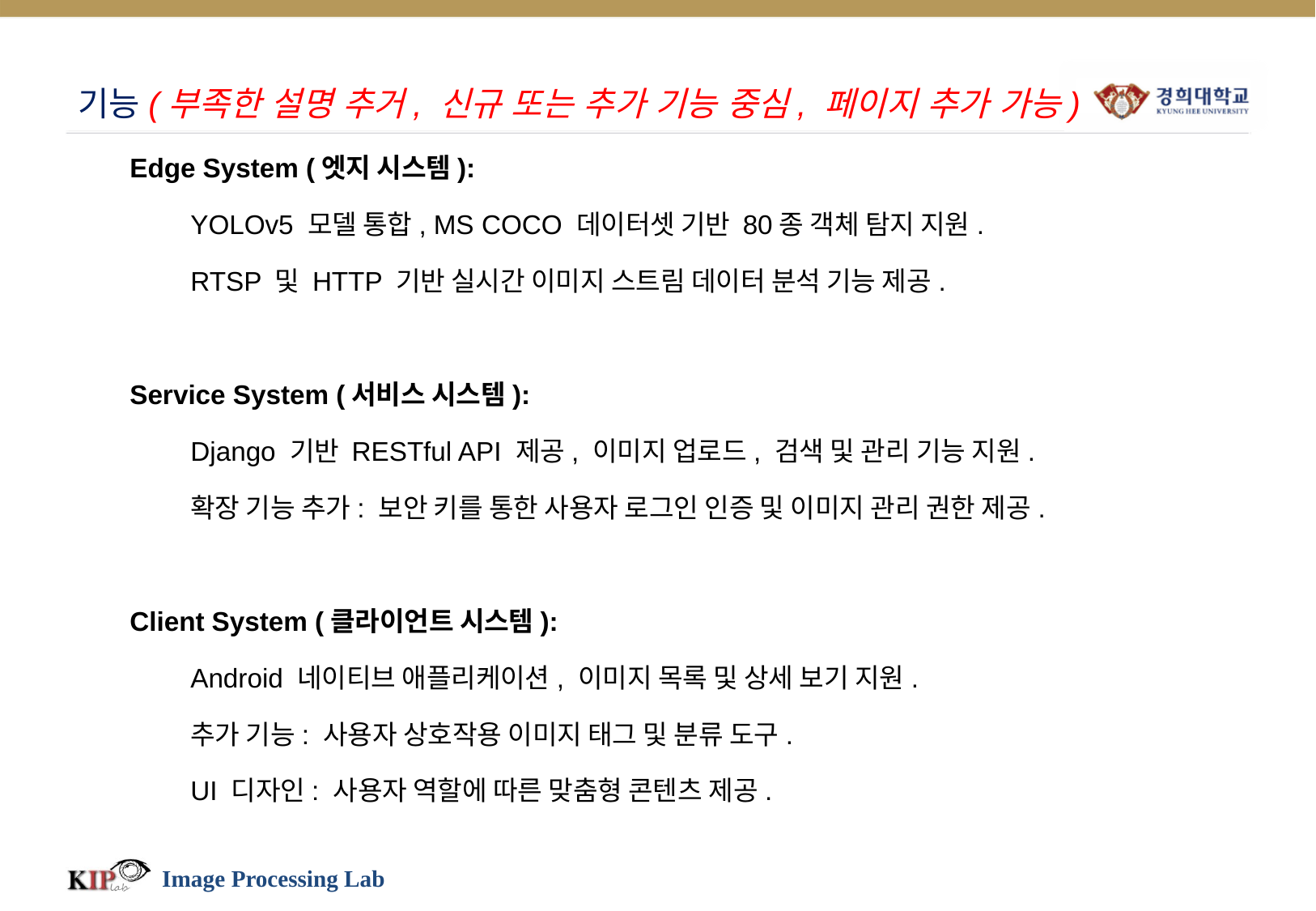

# 기능(부족한 설명 추거, 신규 또는 추가 기능 중심, 페이지 추가 가능)
Edge System (엣지 시스템):
YOLOv5 모델 통합, MS COCO 데이터셋 기반 80종 객체 탐지 지원.
RTSP 및 HTTP 기반 실시간 이미지 스트림 데이터 분석 기능 제공.

Service System (서비스 시스템):
Django 기반 RESTful API 제공, 이미지 업로드, 검색 및 관리 기능 지원.
확장 기능 추가: 보안 키를 통한 사용자 로그인 인증 및 이미지 관리 권한 제공.

Client System (클라이언트 시스템):
Android 네이티브 애플리케이션, 이미지 목록 및 상세 보기 지원.
추가 기능: 사용자 상호작용 이미지 태그 및 분류 도구.
UI 디자인: 사용자 역할에 따른 맞춤형 콘텐츠 제공.

Image Processing Lab